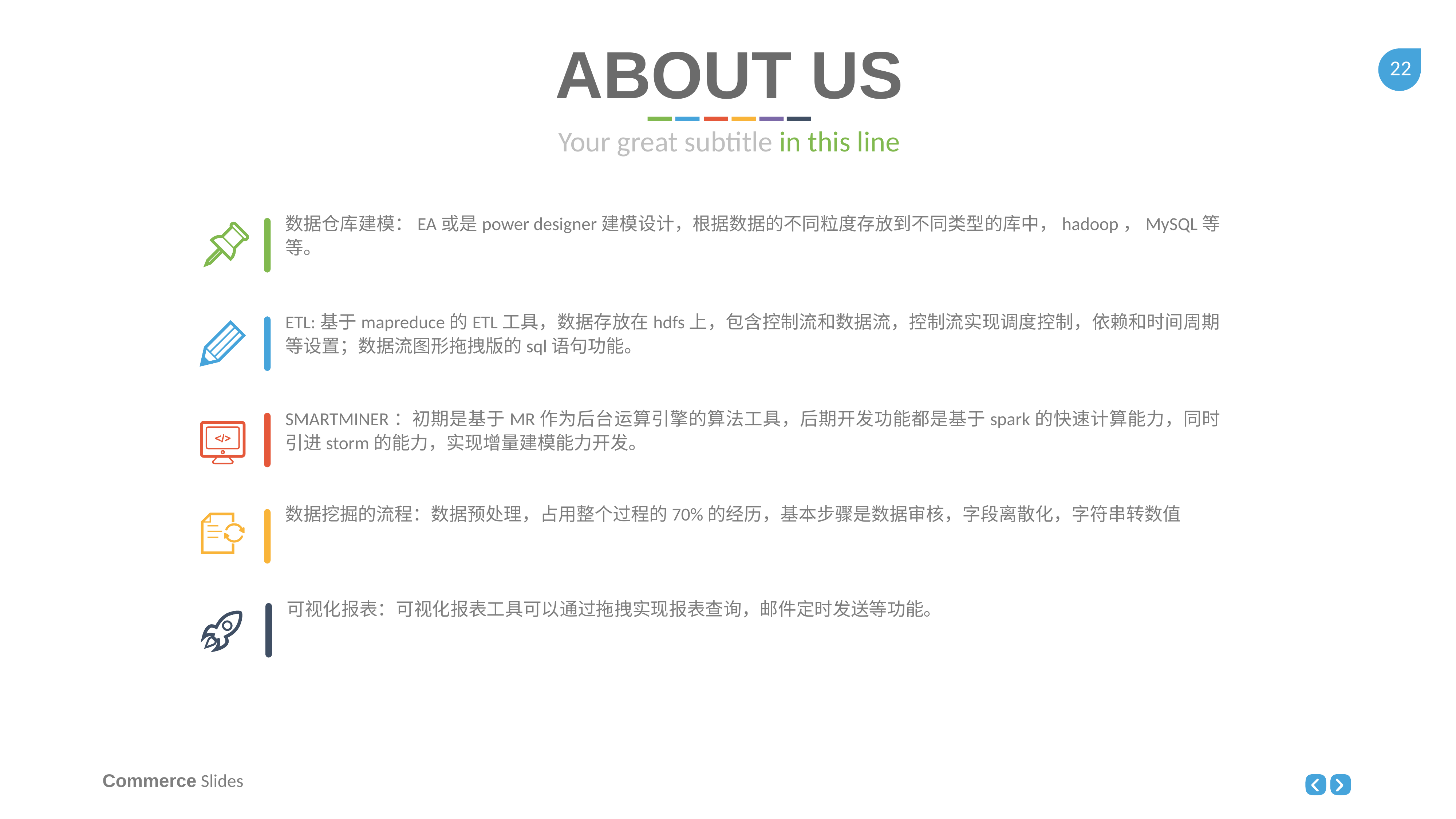

ABOUT US

Your great subtitle in this line
数据仓库建模：EA或是power designer建模设计，根据数据的不同粒度存放到不同类型的库中，hadoop，MySQL等等。

ETL:基于mapreduce的ETL工具，数据存放在hdfs上，包含控制流和数据流，控制流实现调度控制，依赖和时间周期等设置；数据流图形拖拽版的sql语句功能。

SMARTMINER：初期是基于MR作为后台运算引擎的算法工具，后期开发功能都是基于spark的快速计算能力，同时引进storm的能力，实现增量建模能力开发。

数据挖掘的流程：数据预处理，占用整个过程的70%的经历，基本步骤是数据审核，字段离散化，字符串转数值

可视化报表：可视化报表工具可以通过拖拽实现报表查询，邮件定时发送等功能。